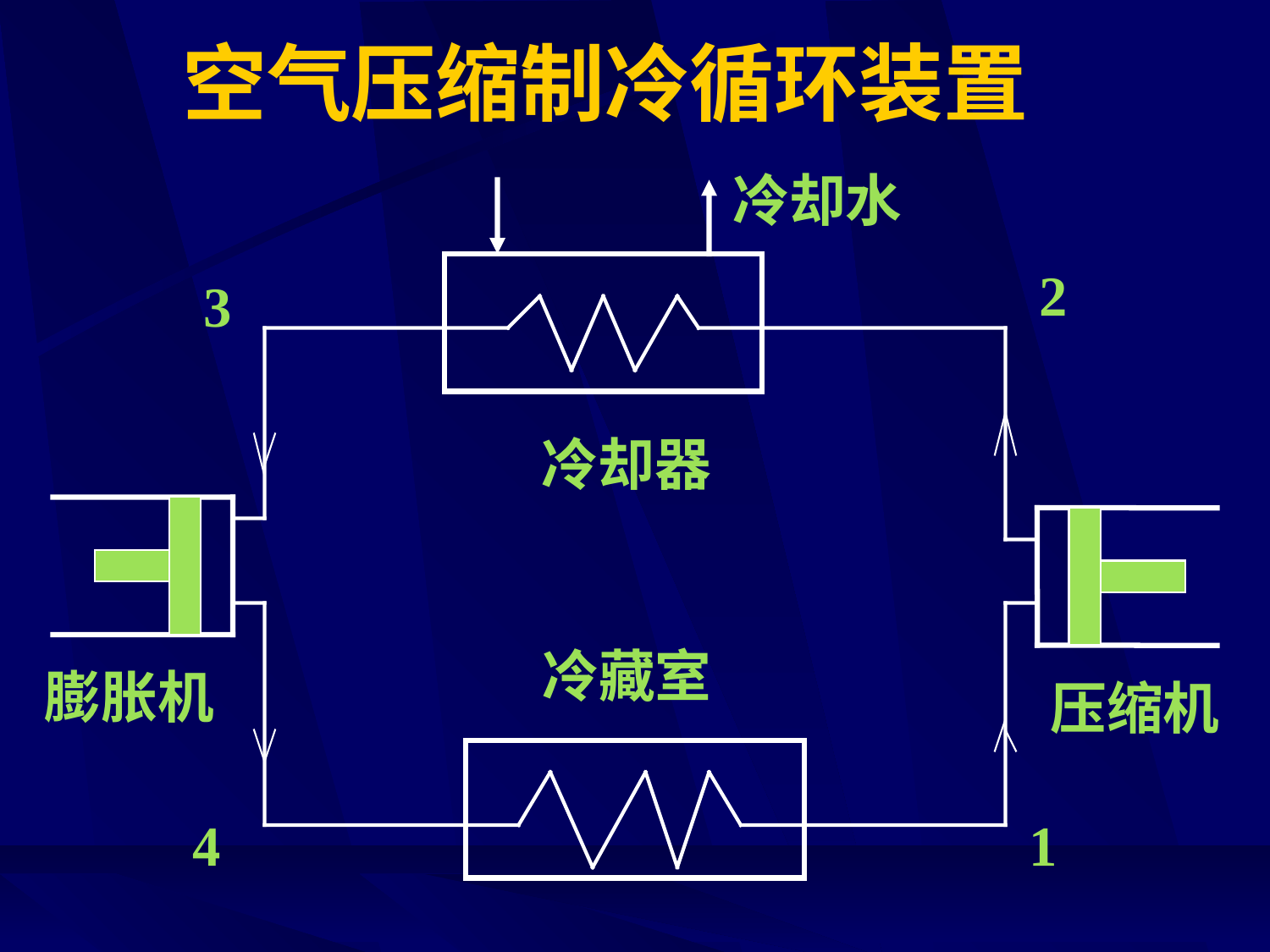

# 空气压缩制冷循环装置
冷却水

2
3

冷却器

冷藏室

膨胀机
压缩机

4
1